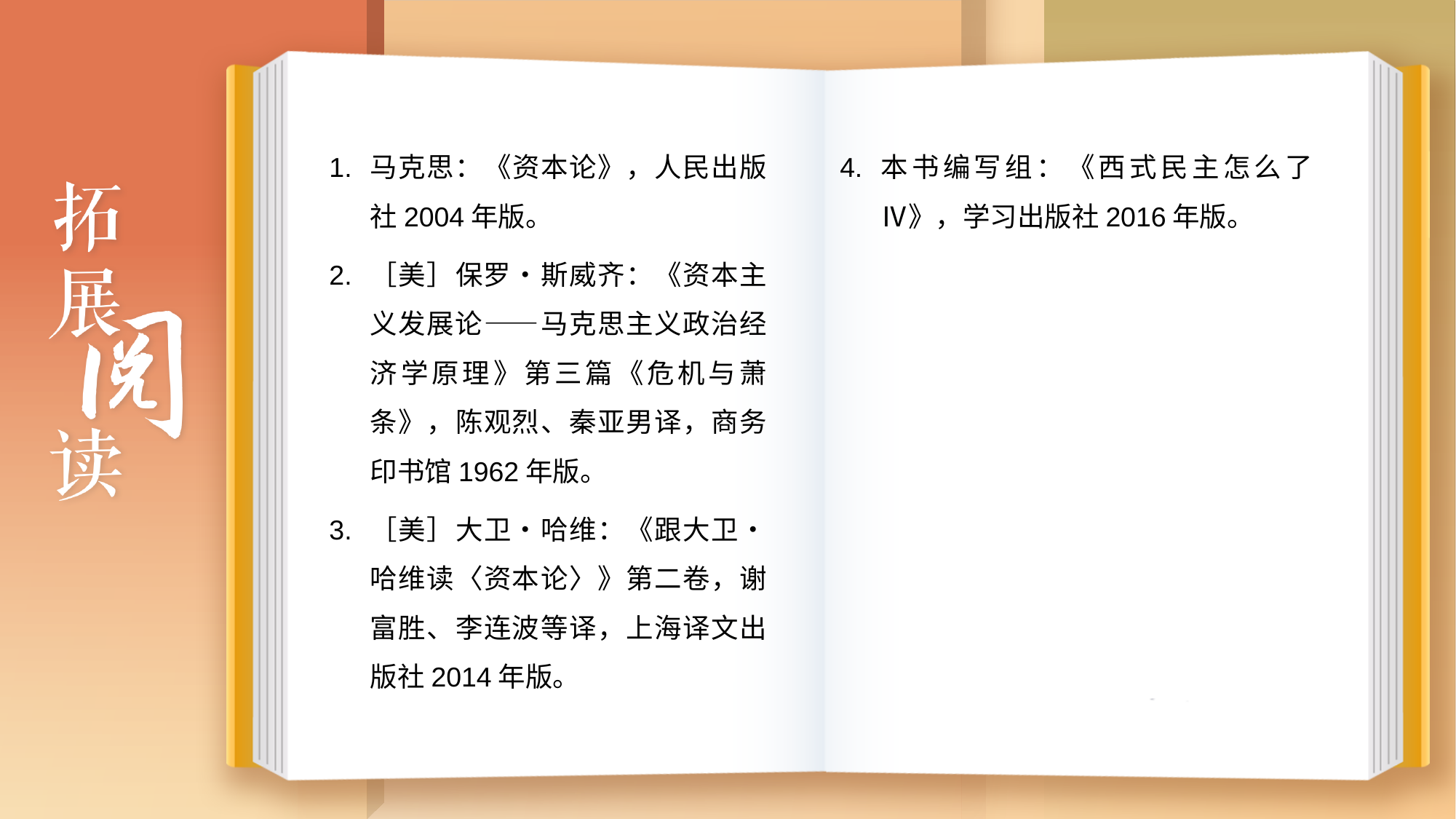

马克思：《资本论》，人民出版社2004年版。
［美］保罗•斯威齐：《资本主义发展论——马克思主义政治经济学原理》第三篇《危机与萧条》，陈观烈、秦亚男译，商务印书馆1962年版。
［美］大卫•哈维：《跟大卫•哈维读〈资本论〉》第二卷，谢富胜、李连波等译，上海译文出版社2014年版。
本书编写组：《西式民主怎么了 Ⅳ》，学习出版社2016年版。